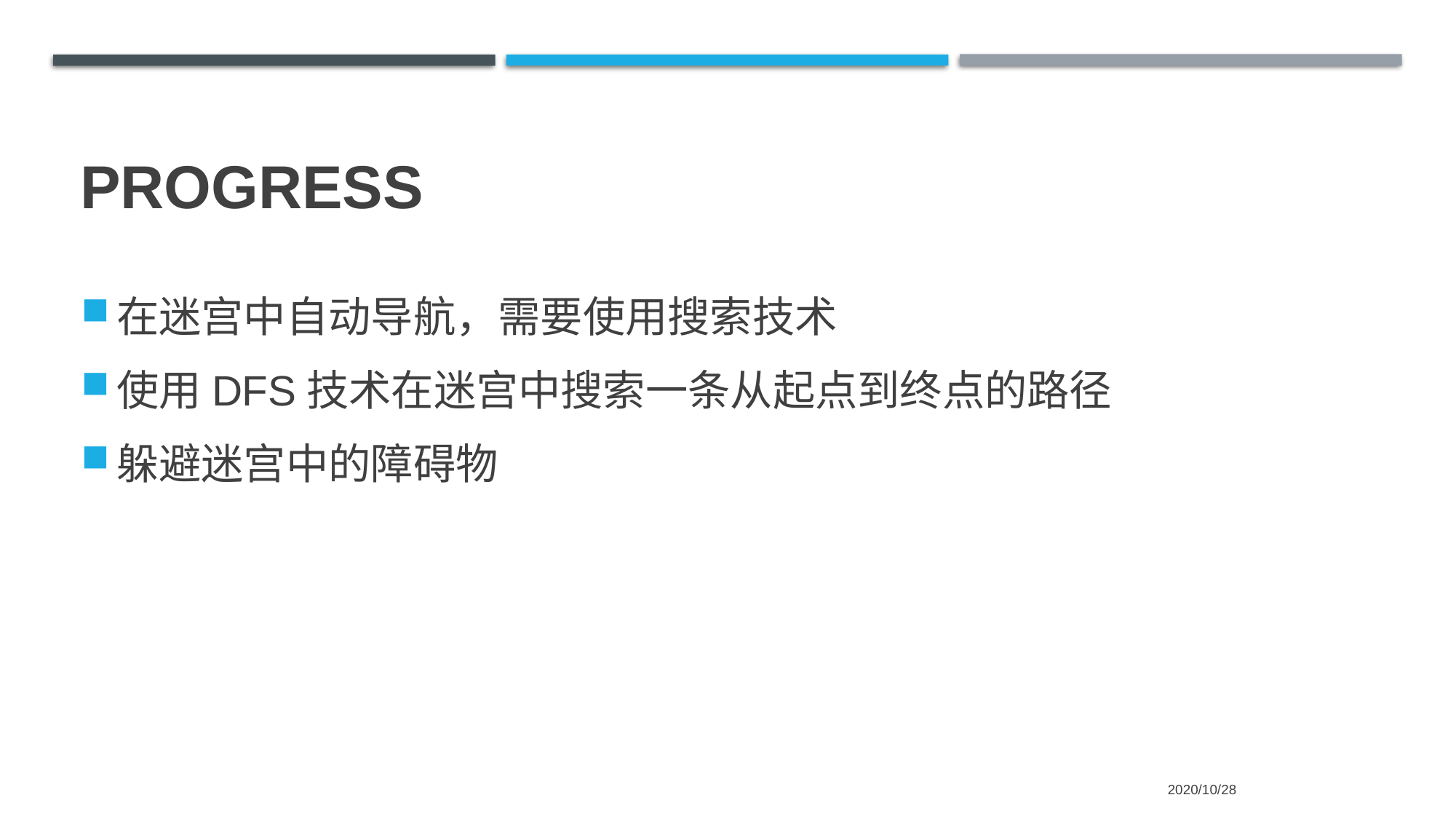

# PROGRESS
在迷宫中自动导航，需要使用搜索技术
使用DFS技术在迷宫中搜索一条从起点到终点的路径
躲避迷宫中的障碍物

2020/10/28